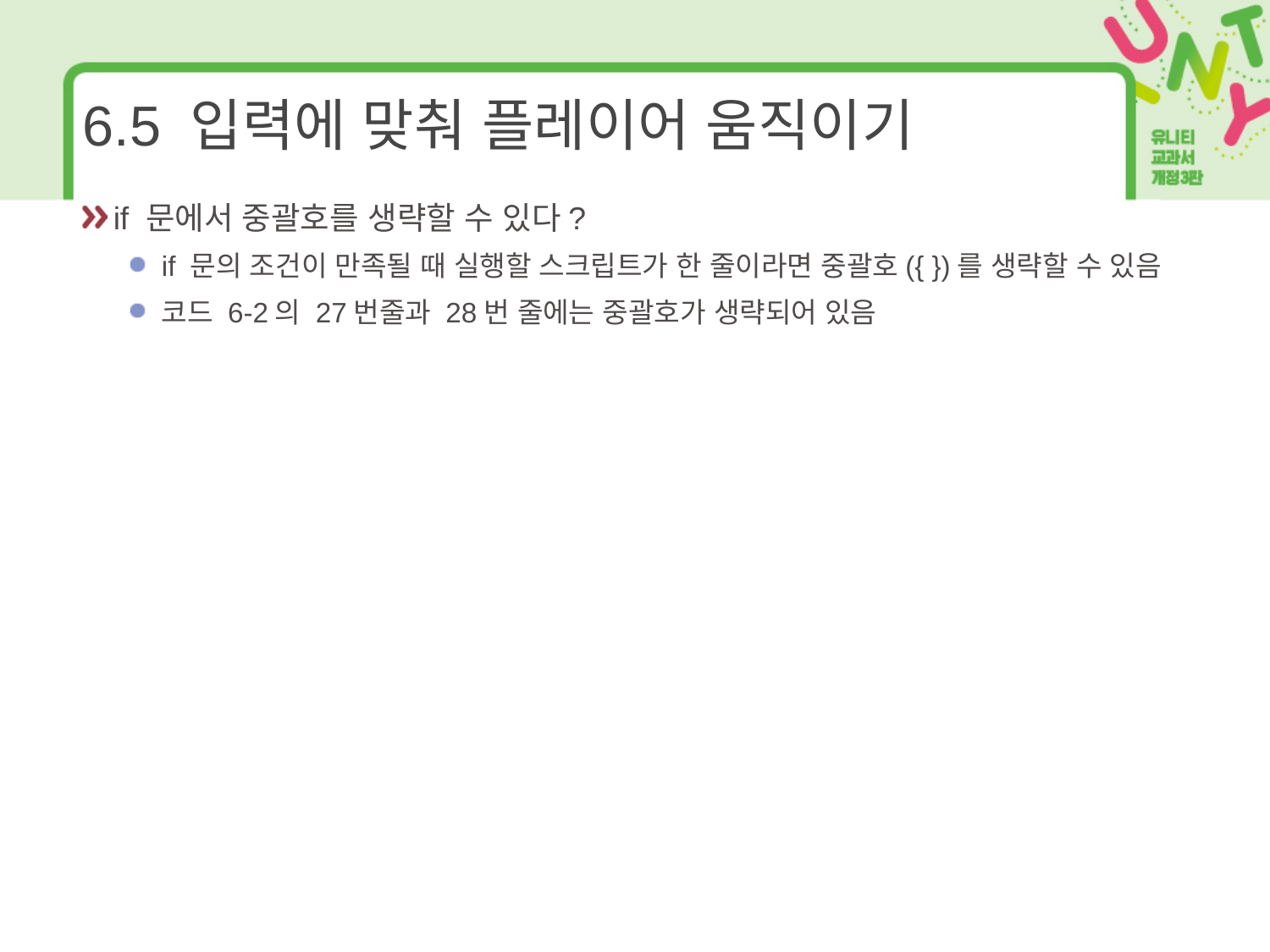

# 6.5 입력에 맞춰 플레이어 움직이기
if 문에서 중괄호를 생략할 수 있다?
if 문의 조건이 만족될 때 실행할 스크립트가 한 줄이라면 중괄호({ })를 생략할 수 있음
코드 6-2의 27번줄과 28번 줄에는 중괄호가 생략되어 있음